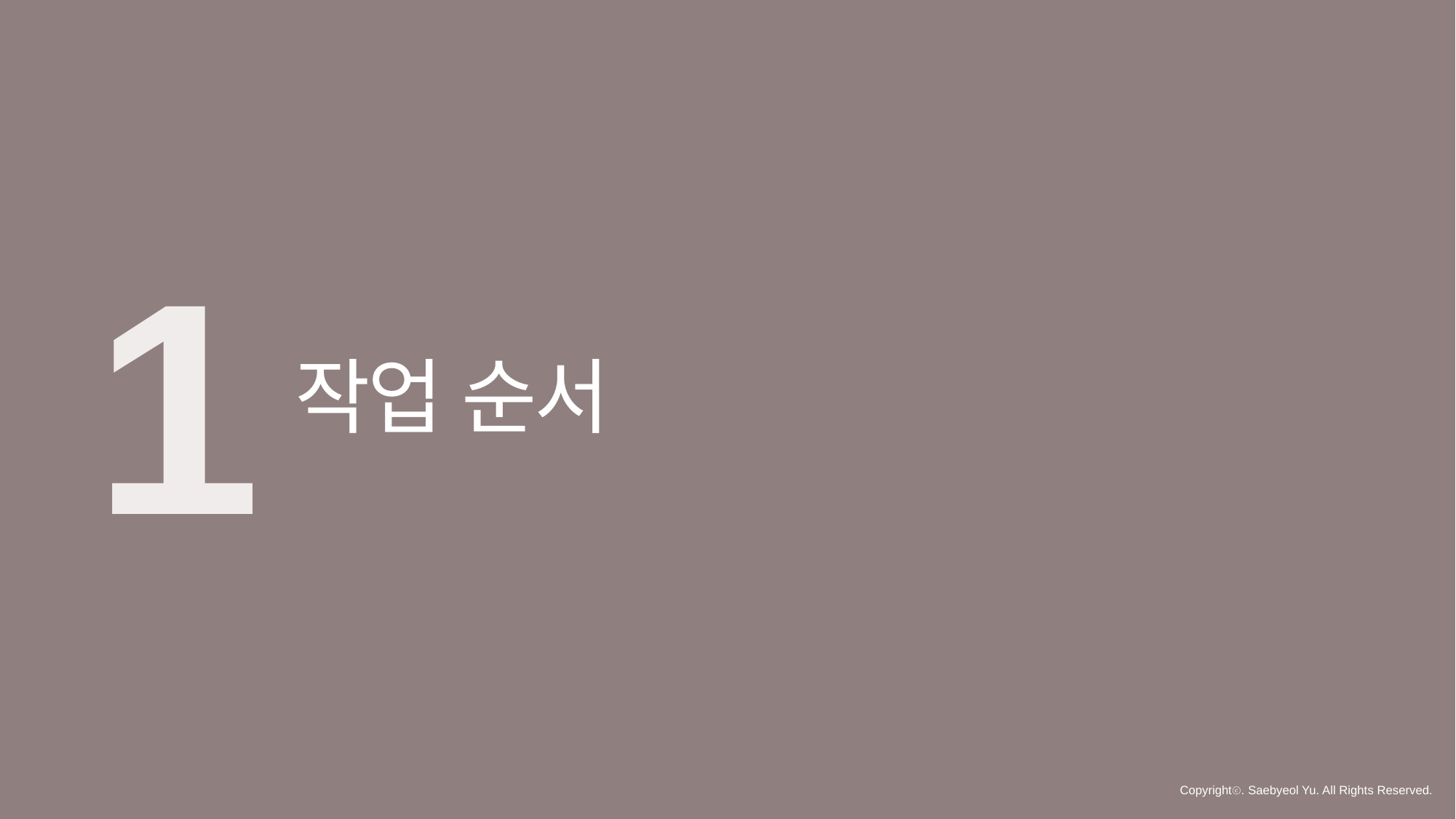

1
작업 순서
Copyrightⓒ. Saebyeol Yu. All Rights Reserved.